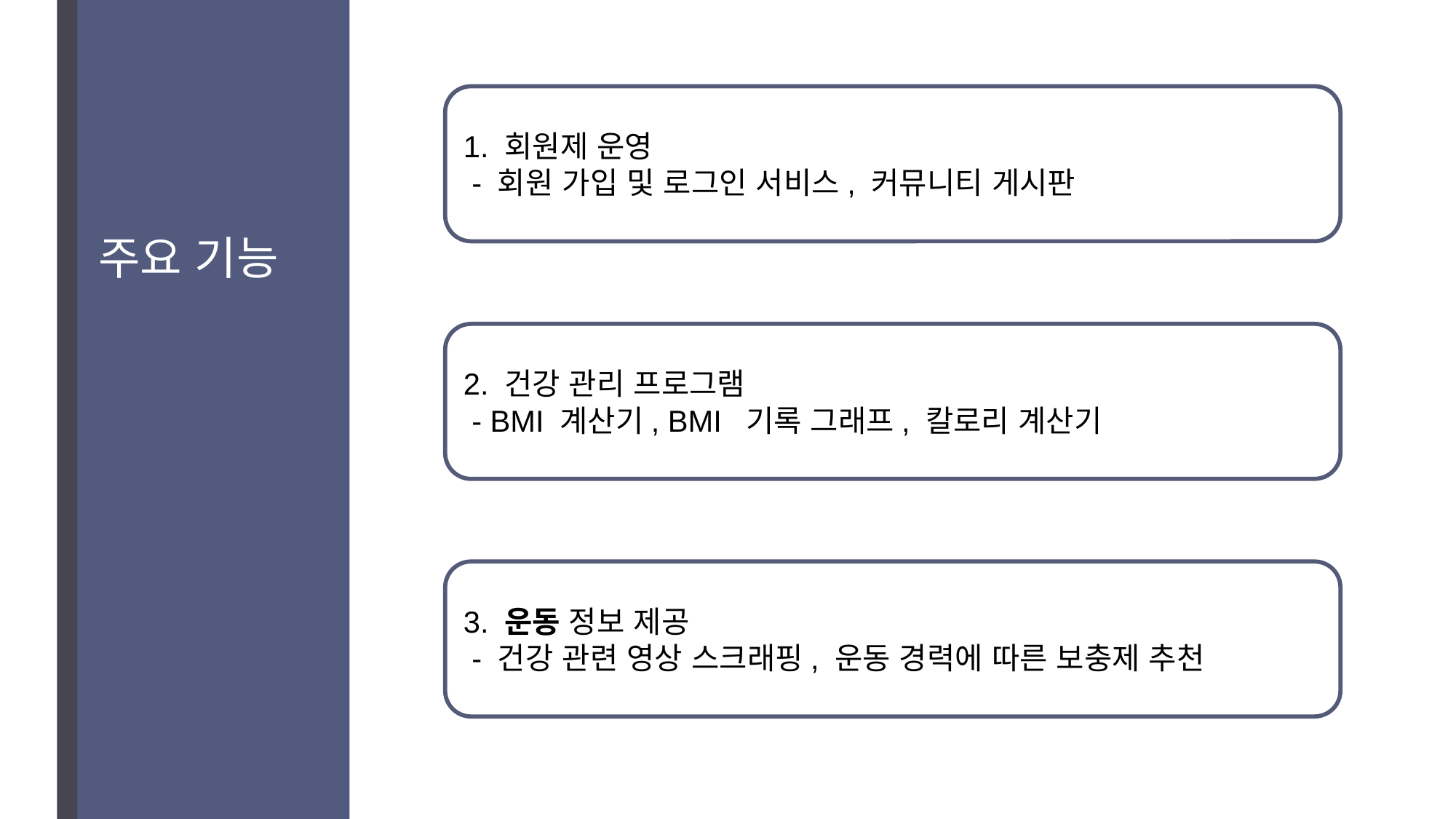

1. 회원제 운영
 - 회원 가입 및 로그인 서비스, 커뮤니티 게시판
주요 기능

2. 건강 관리 프로그램
 - BMI 계산기, BMI  기록 그래프, 칼로리 계산기

3. 운동 정보 제공
 - 건강 관련 영상 스크래핑, 운동 경력에 따른 보충제 추천